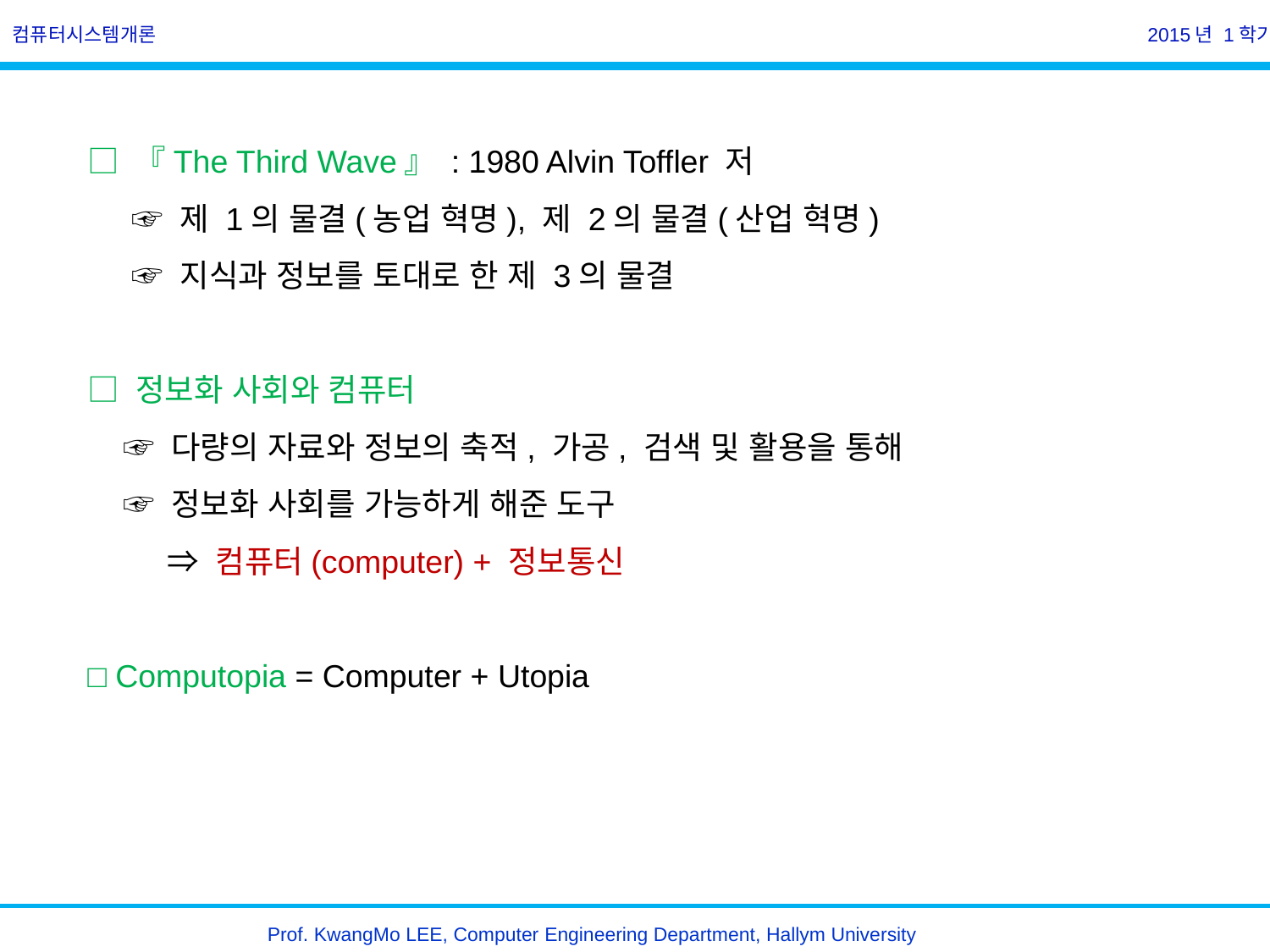

컴퓨터시스템개론
2015년 1학기
□ 『The Third Wave』 : 1980 Alvin Toffler 저
     ☞ 제 1의 물결(농업 혁명), 제 2의 물결(산업 혁명)
     ☞ 지식과 정보를 토대로 한 제 3의 물결

□ 정보화 사회와 컴퓨터
    ☞ 다량의 자료와 정보의 축적, 가공, 검색 및 활용을 통해
    ☞ 정보화 사회를 가능하게 해준 도구
         ⇒ 컴퓨터(computer) + 정보통신

□ Computopia = Computer + Utopia
Prof. KwangMo LEE, Computer Engineering Department, Hallym University